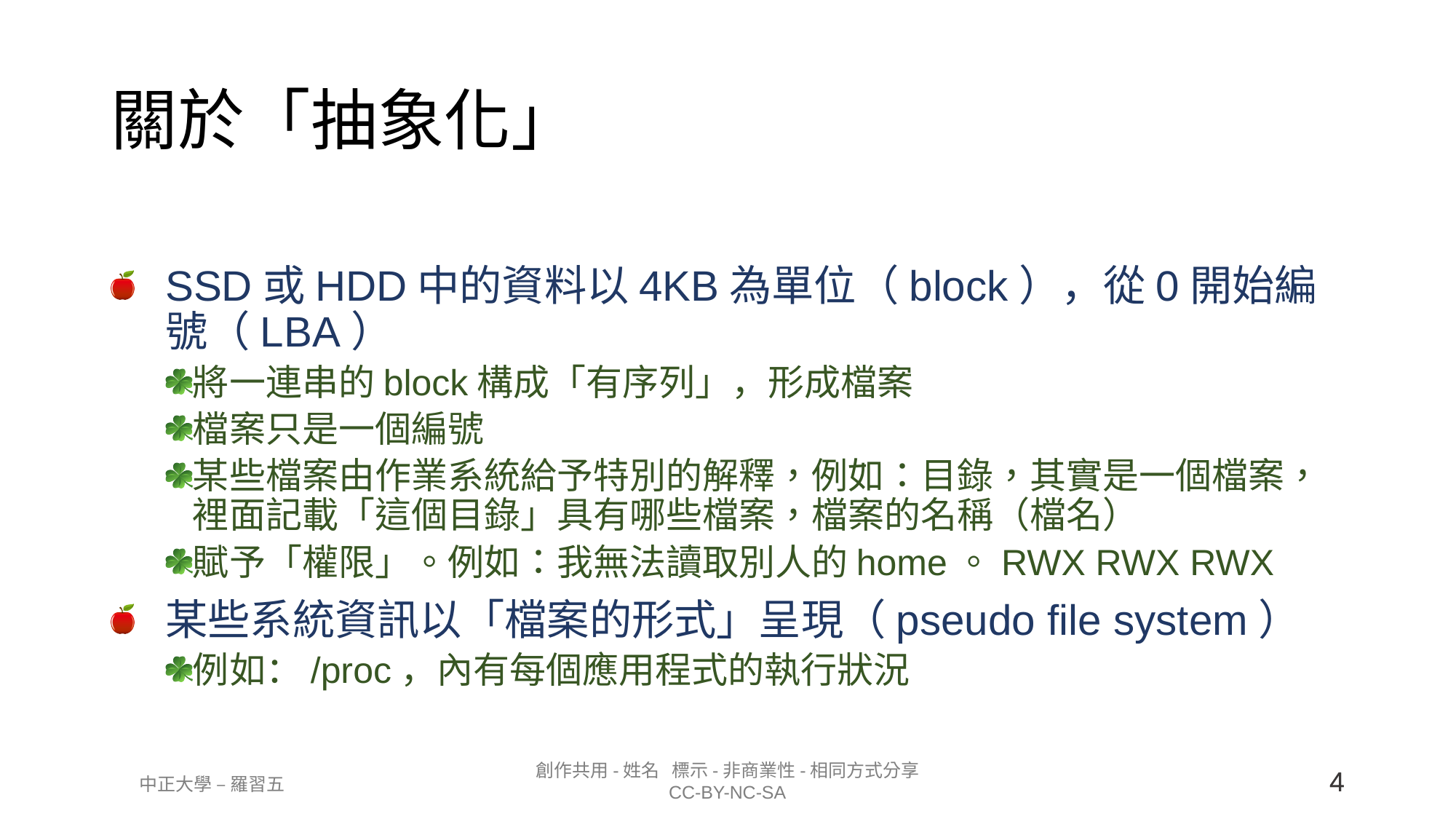

# 關於「抽象化」
SSD或HDD中的資料以4KB為單位（block），從0開始編號（LBA）
將一連串的block構成「有序列」，形成檔案
檔案只是一個編號
某些檔案由作業系統給予特別的解釋，例如：目錄，其實是一個檔案，裡面記載「這個目錄」具有哪些檔案，檔案的名稱（檔名）
賦予「權限」。例如：我無法讀取別人的home。RWX RWX RWX
某些系統資訊以「檔案的形式」呈現（pseudo file system）
例如：/proc，內有每個應用程式的執行狀況